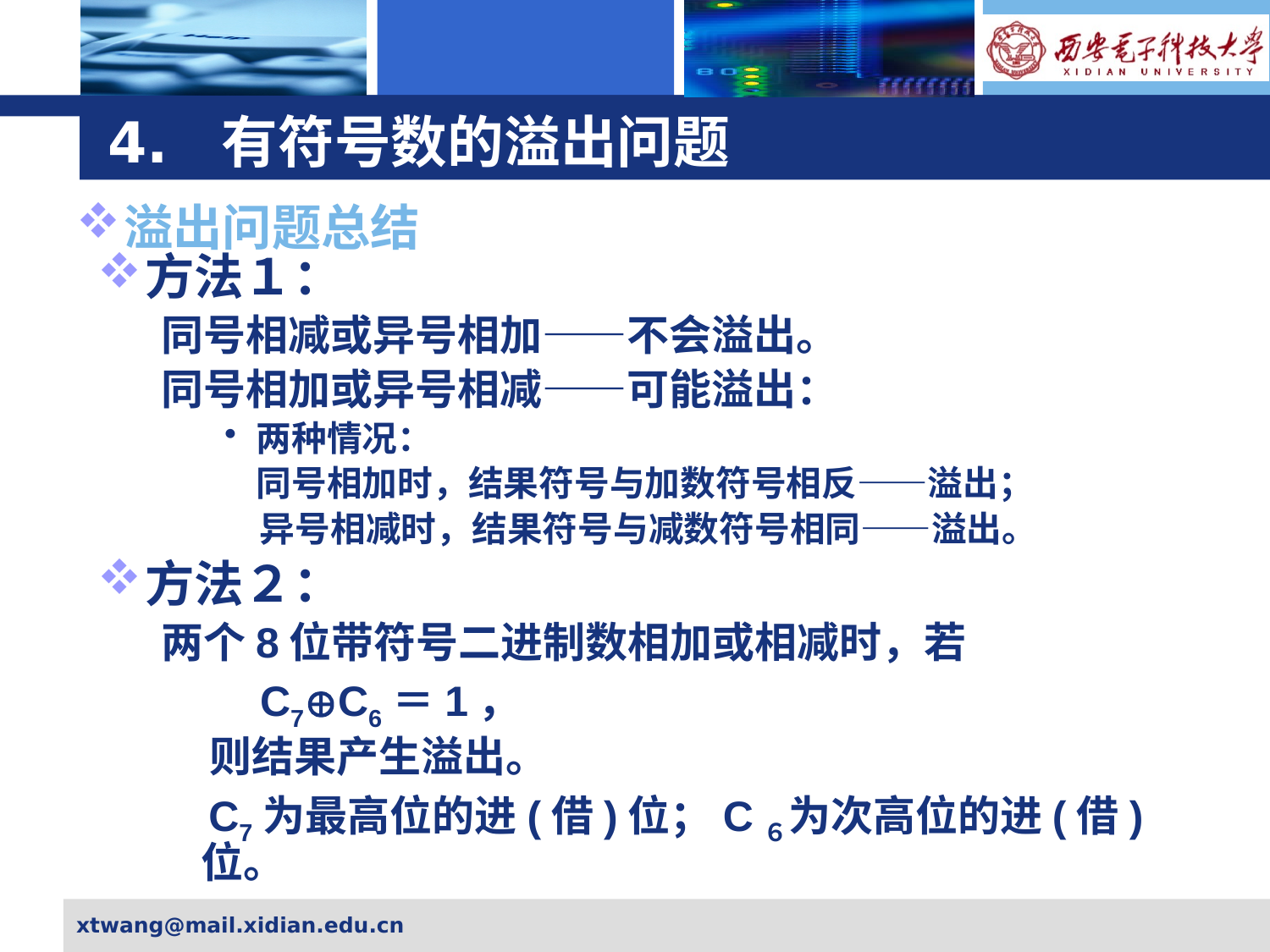

# 4.  有符号数的溢出问题
溢出问题总结
方法１：
同号相减或异号相加——不会溢出。
同号相加或异号相减——可能溢出：
两种情况：
	同号相加时，结果符号与加数符号相反——溢出；
　异号相减时，结果符号与减数符号相同——溢出。
方法２：
两个8位带符号二进制数相加或相减时，若
	     C7⊕C6＝1，
    则结果产生溢出。
    C7为最高位的进(借)位；C６为次高位的进(借)位。
xtwang@mail.xidian.edu.cn